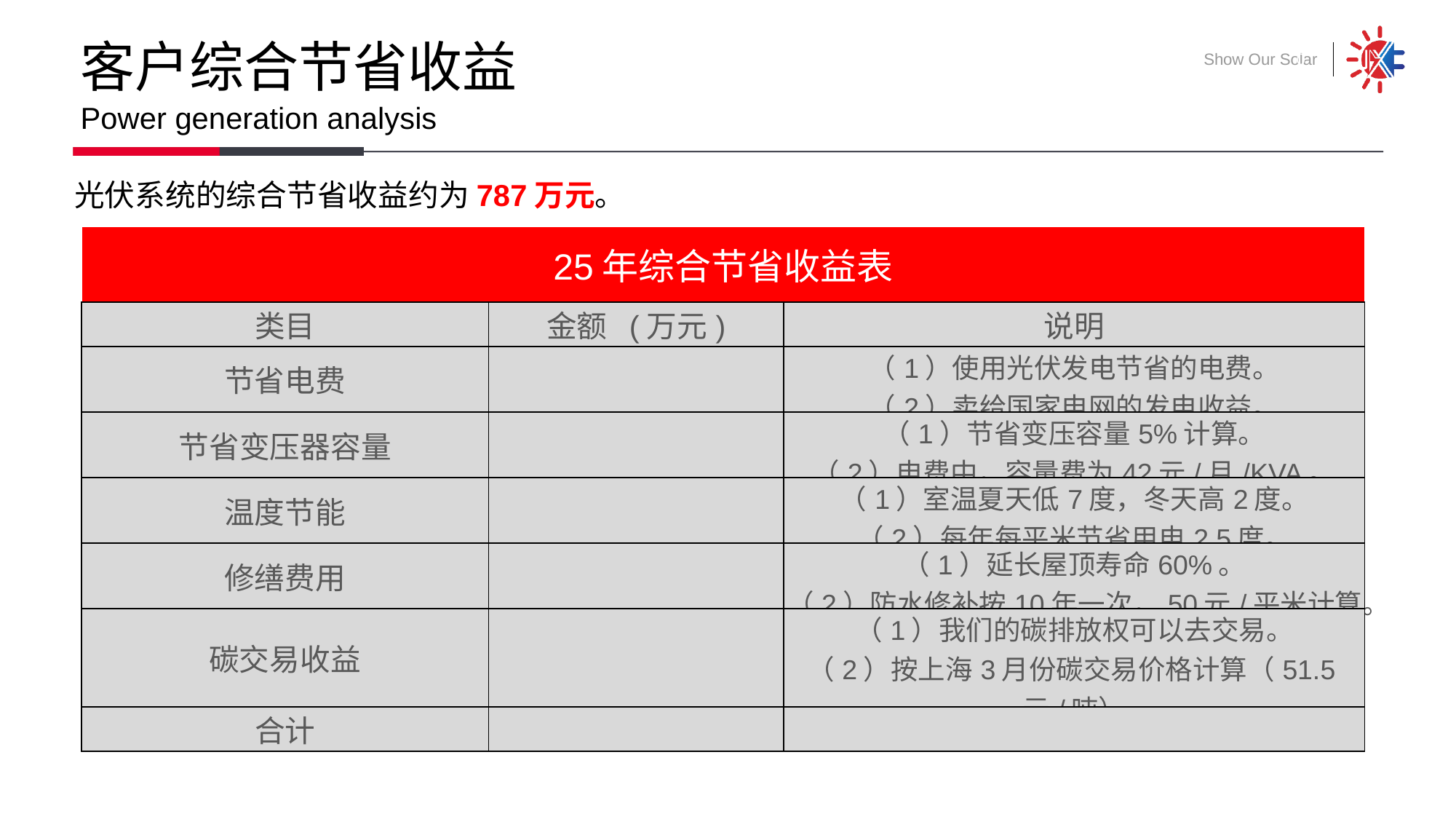

客户综合节省收益
Power generation analysis
光伏系统的综合节省收益约为787万元。
| 25年综合节省收益表 |  |  |
| --- | --- | --- |
| 类目 | 金额 (万元) | 说明 |
| 节省电费 |  | （1）使用光伏发电节省的电费。 （2）卖给国家电网的发电收益。 |
| 节省变压器容量 |  | （1）节省变压容量5%计算。 （2）电费中，容量费为42元/月/KVA。 |
| 温度节能 |  | （1）室温夏天低7度，冬天高2度。 （2）每年每平米节省用电2.5度。 |
| 修缮费用 |  | （1）延长屋顶寿命60%。 （2）防水修补按10年一次，50元/平米计算。 |
| 碳交易收益 |  | （1）我们的碳排放权可以去交易。 （2）按上海3月份碳交易价格计算（51.5元/吨） |
| 合计 |  |  |